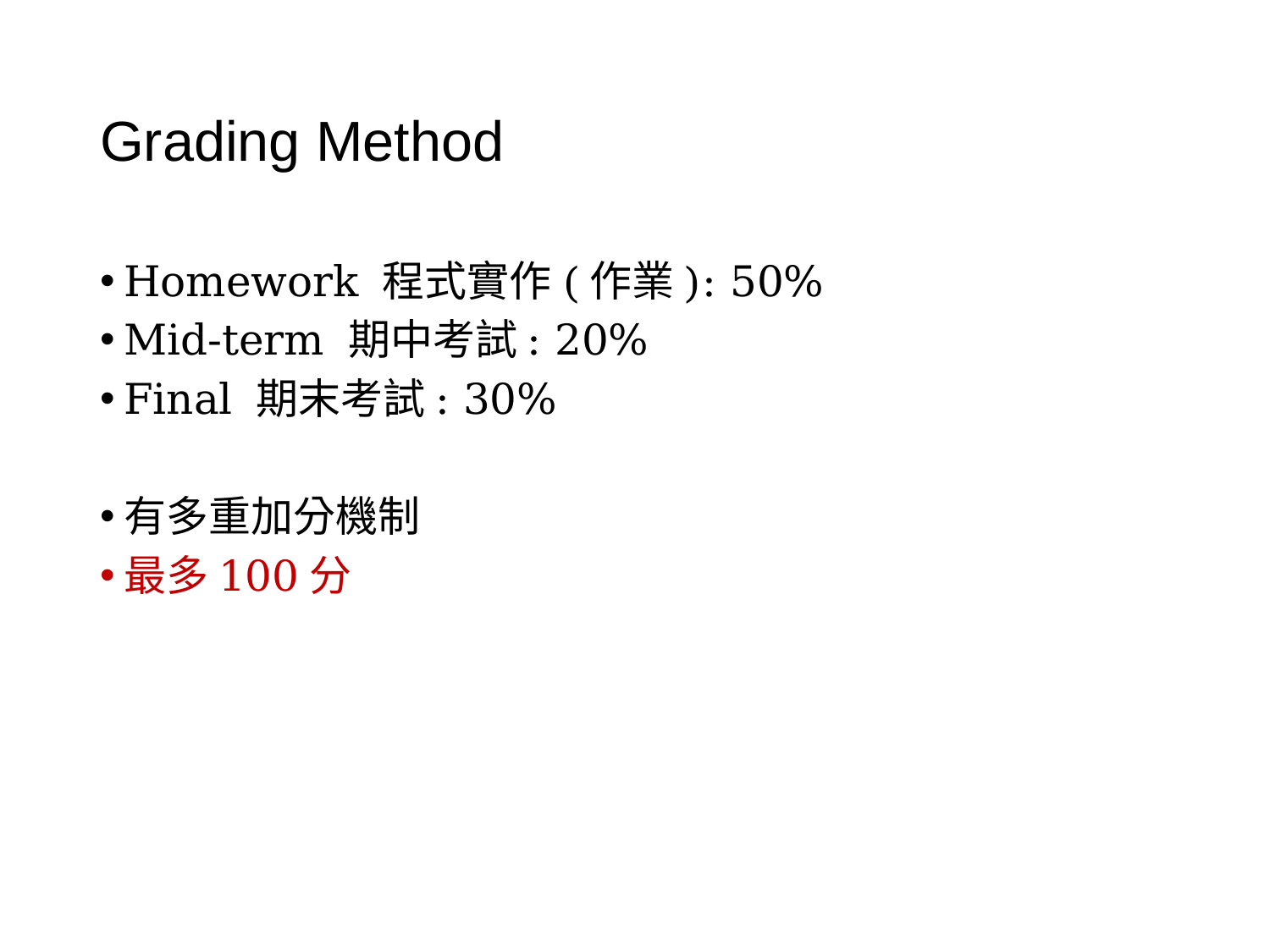

# Grading Method
Homework 程式實作(作業): 50%
Mid-term 期中考試: 20%
Final 期末考試: 30%

有多重加分機制
最多100分